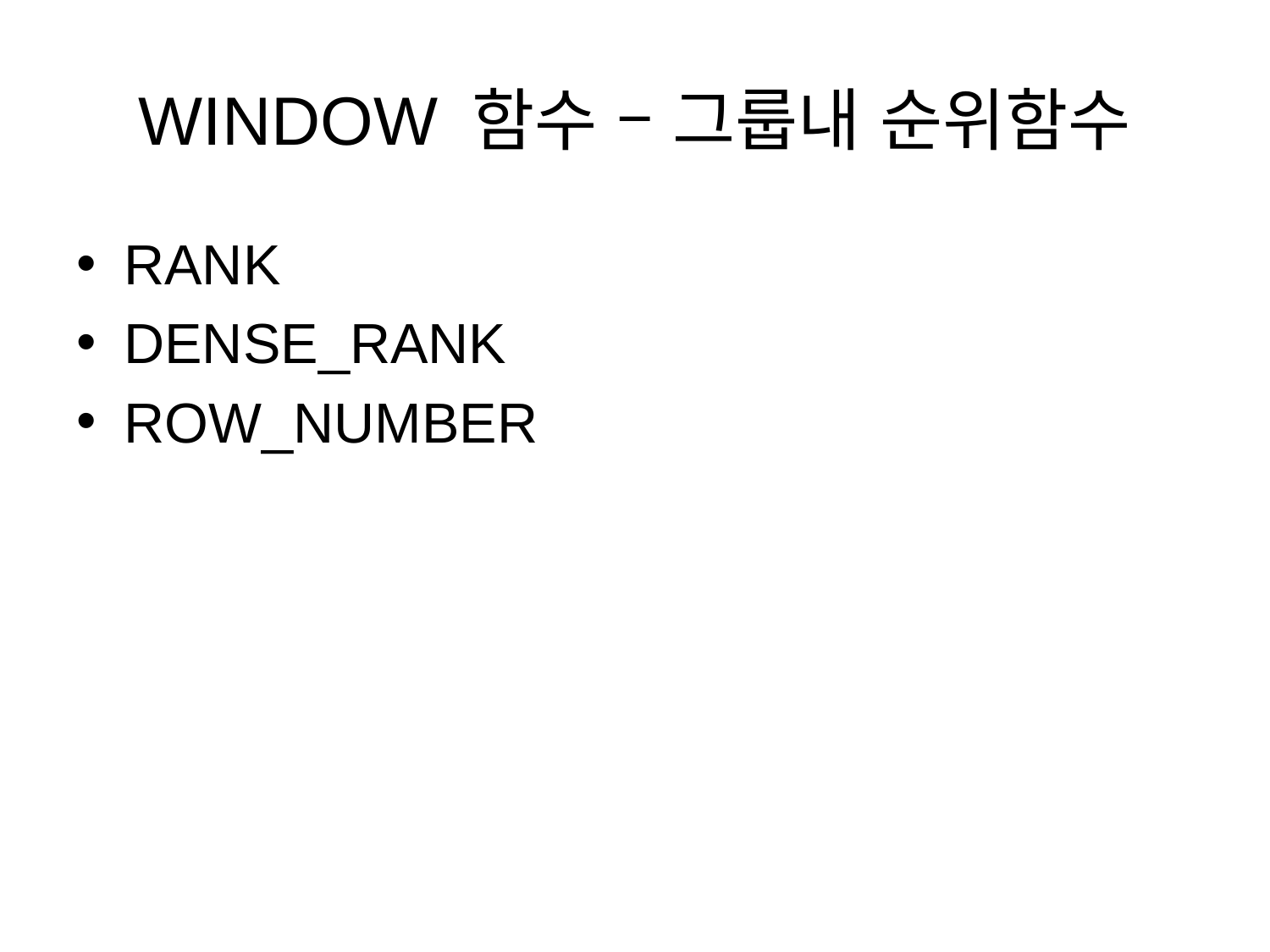

# WINDOW 함수 – 그룹내 순위함수
RANK
DENSE_RANK
ROW_NUMBER